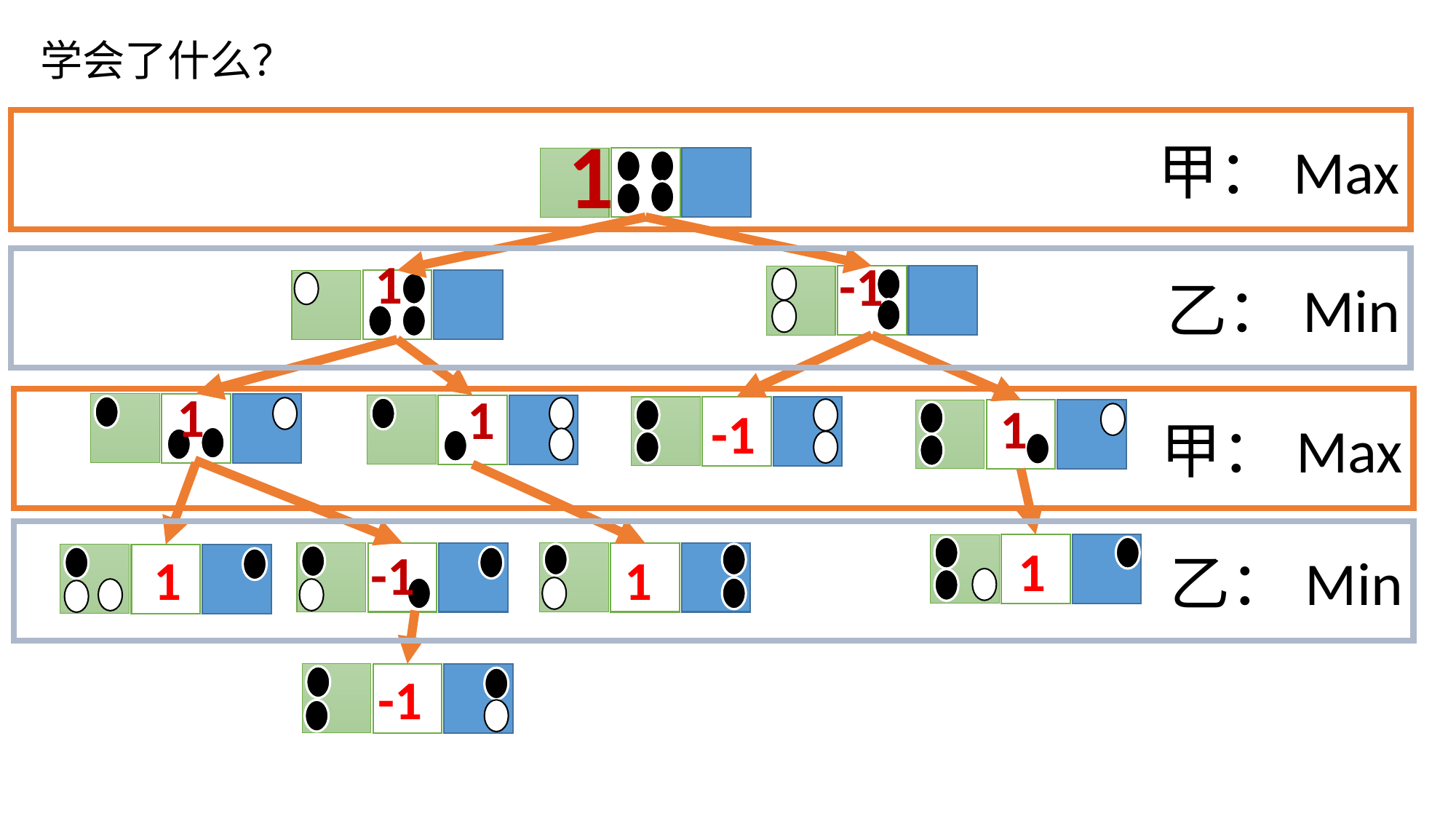

# 学会了什么？
甲：Max
1

-1
1
1
1
-1
乙：Min
1
-1
1
1
甲：Max
1
乙：Min
-1